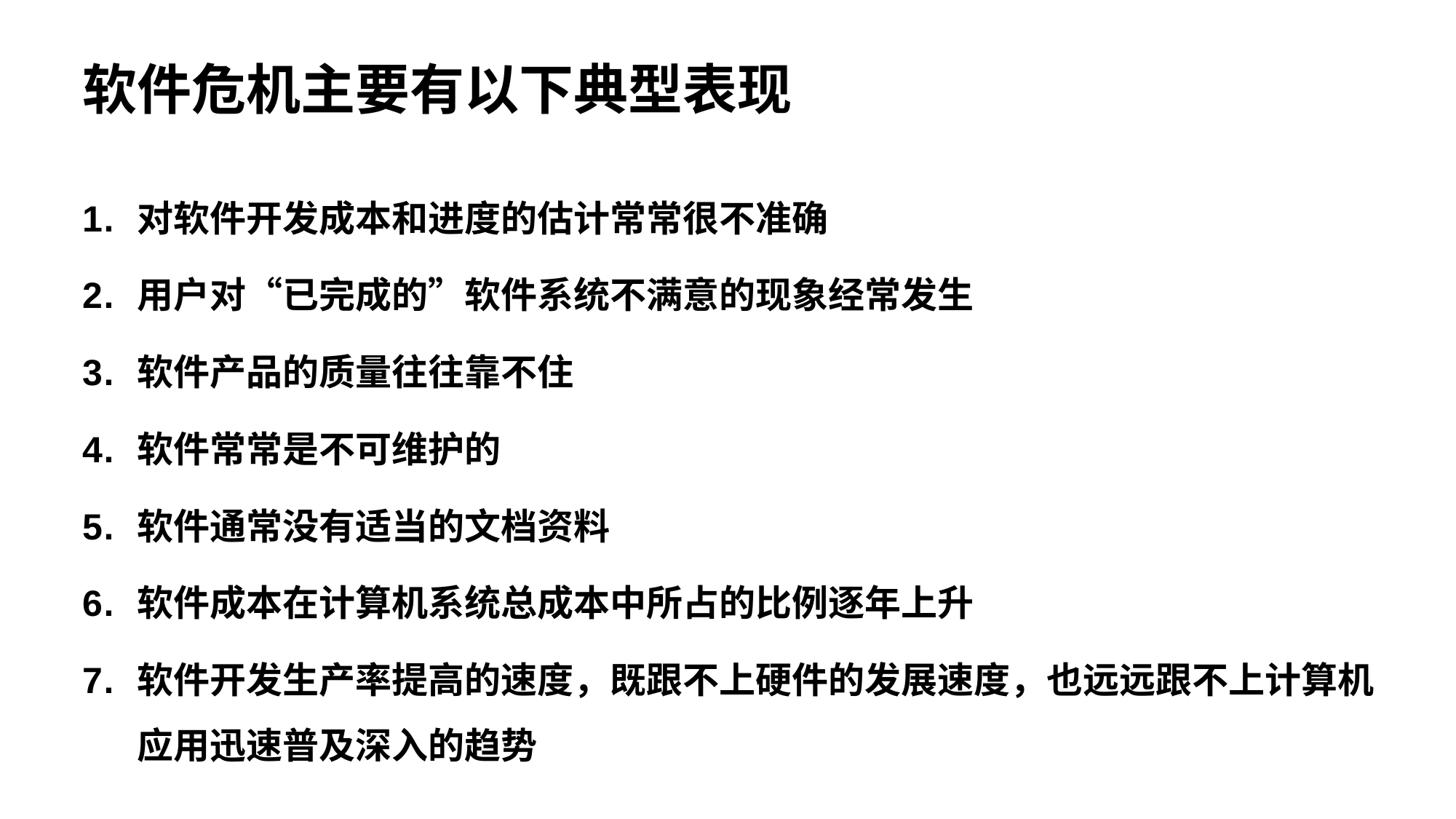

软件危机主要有以下典型表现
对软件开发成本和进度的估计常常很不准确
用户对“已完成的”软件系统不满意的现象经常发生
软件产品的质量往往靠不住
软件常常是不可维护的
软件通常没有适当的文档资料
软件成本在计算机系统总成本中所占的比例逐年上升
软件开发生产率提高的速度，既跟不上硬件的发展速度，也远远跟不上计算机应用迅速普及深入的趋势